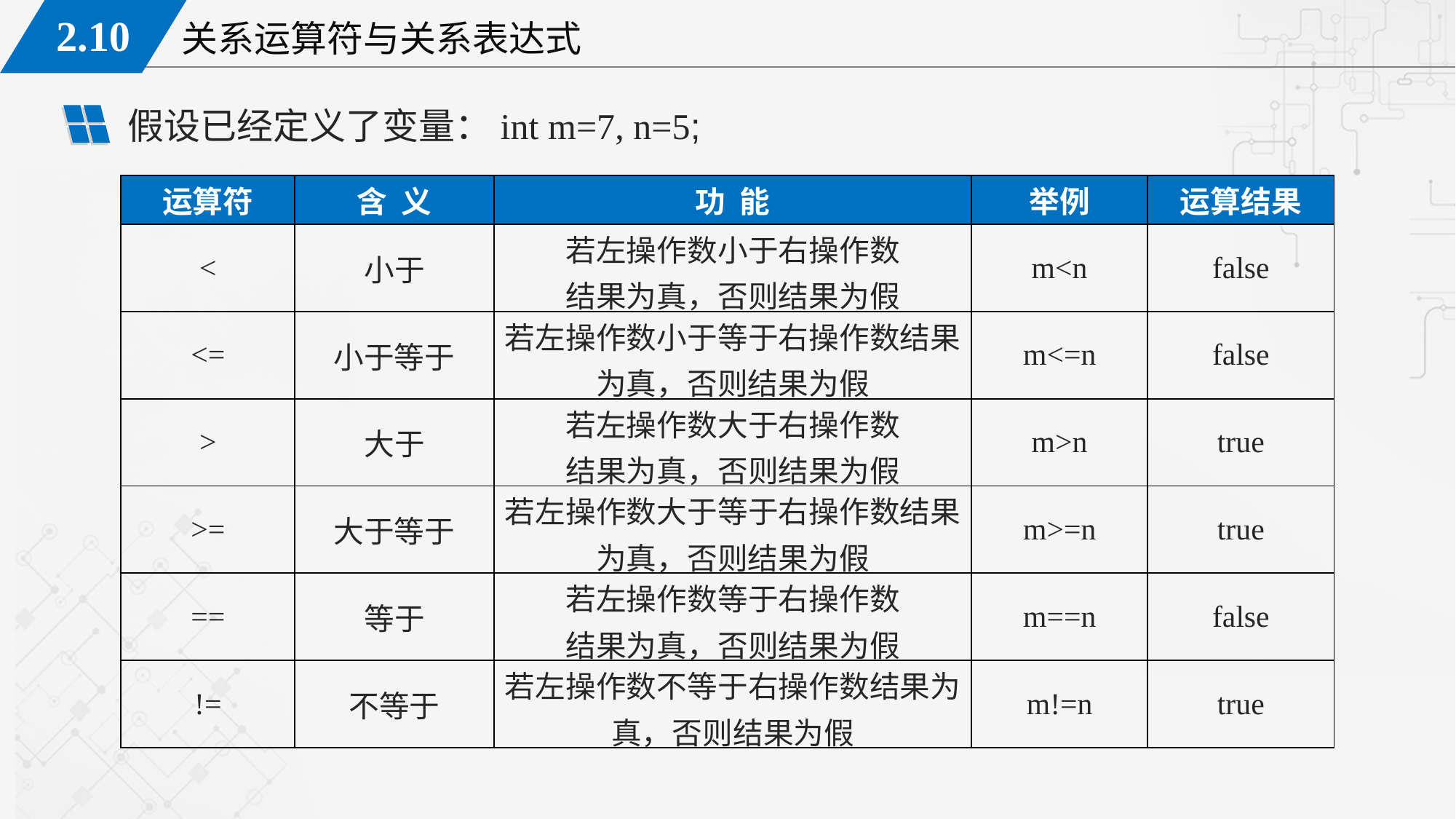

假设已经定义了变量：int m=7, n=5;

| 运算符 | 含 义 | 功 能 | 举例 | 运算结果 |
| --- | --- | --- | --- | --- |
| < | 小于 | 若左操作数小于右操作数 结果为真，否则结果为假 | m<n | false |
| <= | 小于等于 | 若左操作数小于等于右操作数结果为真，否则结果为假 | m<=n | false |
| > | 大于 | 若左操作数大于右操作数 结果为真，否则结果为假 | m>n | true |
| >= | 大于等于 | 若左操作数大于等于右操作数结果为真，否则结果为假 | m>=n | true |
| == | 等于 | 若左操作数等于右操作数 结果为真，否则结果为假 | m==n | false |
| != | 不等于 | 若左操作数不等于右操作数结果为真，否则结果为假 | m!=n | true |